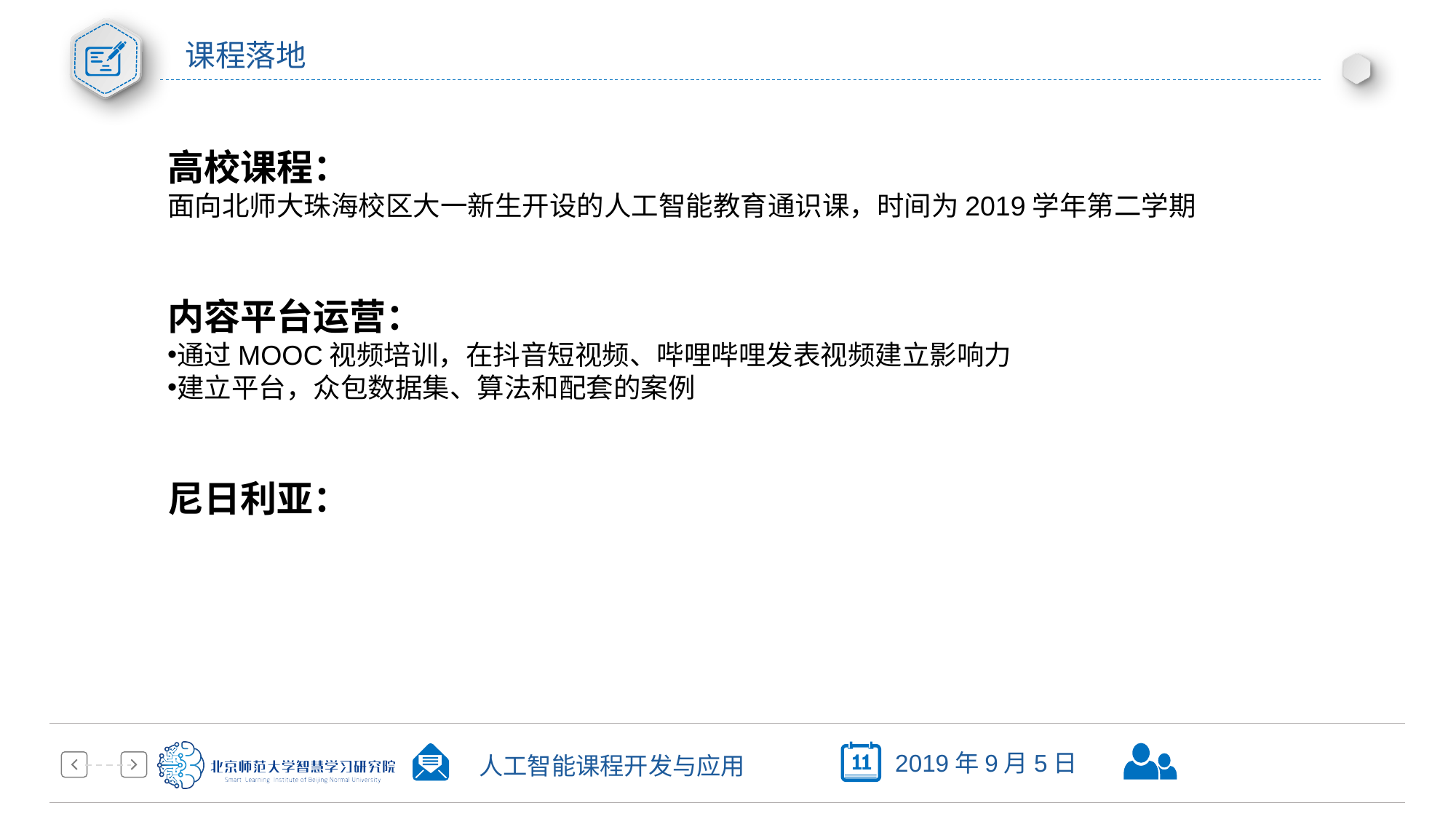

# 课程落地
高校课程：
面向北师大珠海校区大一新生开设的人工智能教育通识课，时间为2019学年第二学期

内容平台运营：
通过MOOC视频培训，在抖音短视频、哔哩哔哩发表视频建立影响力
建立平台，众包数据集、算法和配套的案例

尼日利亚：

2019年9月5日
人工智能课程开发与应用